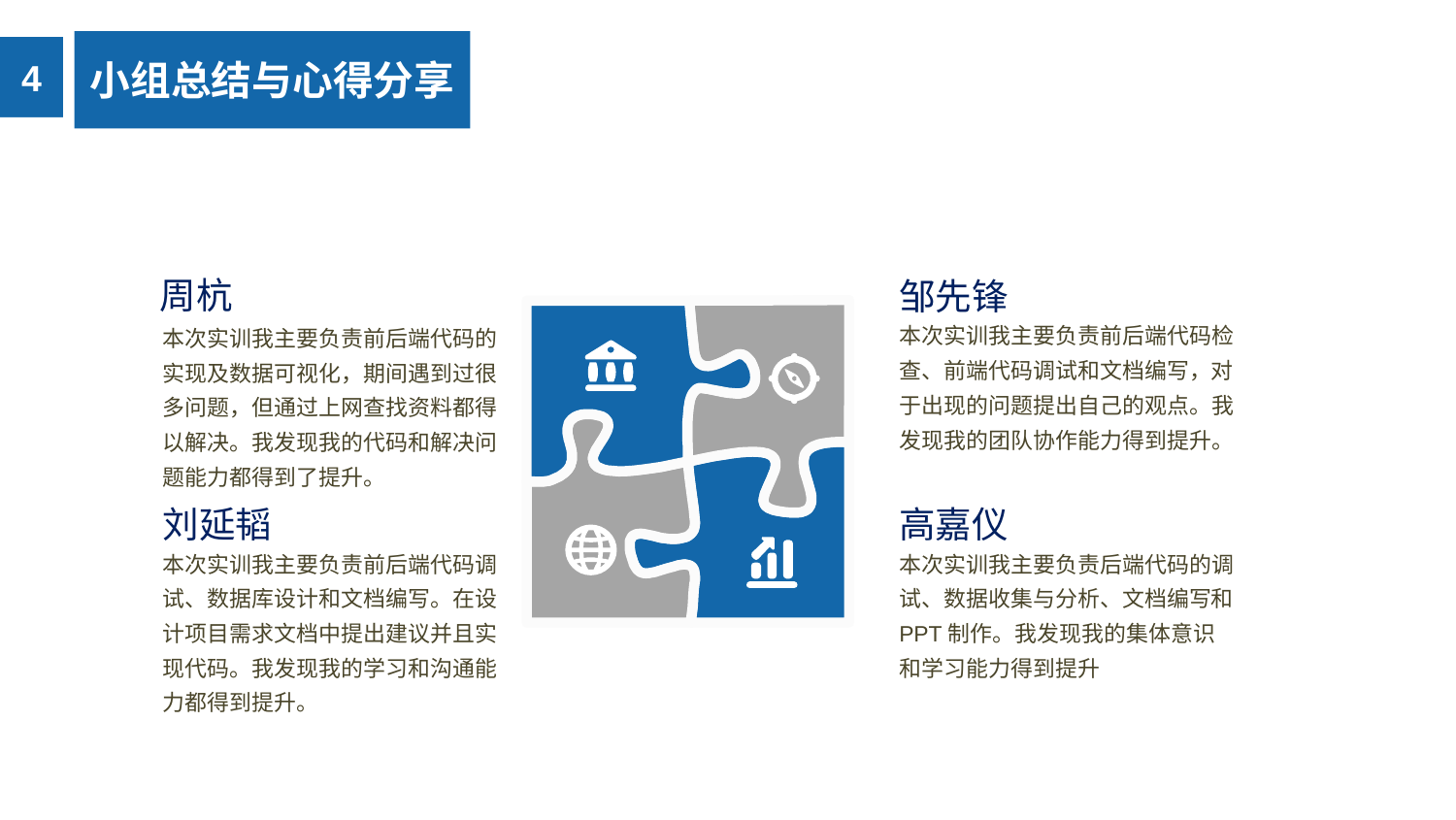

小组总结与心得分享
4
周杭
邹先锋

本次实训我主要负责前后端代码检查、前端代码调试和文档编写，对于出现的问题提出自己的观点。我发现我的团队协作能力得到提升。
本次实训我主要负责前后端代码的实现及数据可视化，期间遇到过很多问题，但通过上网查找资料都得以解决。我发现我的代码和解决问题能力都得到了提升。

刘延韬
高嘉仪
本次实训我主要负责前后端代码调试、数据库设计和文档编写。在设计项目需求文档中提出建议并且实现代码。我发现我的学习和沟通能力都得到提升。
本次实训我主要负责后端代码的调试、数据收集与分析、文档编写和PPT制作。我发现我的集体意识和学习能力得到提升